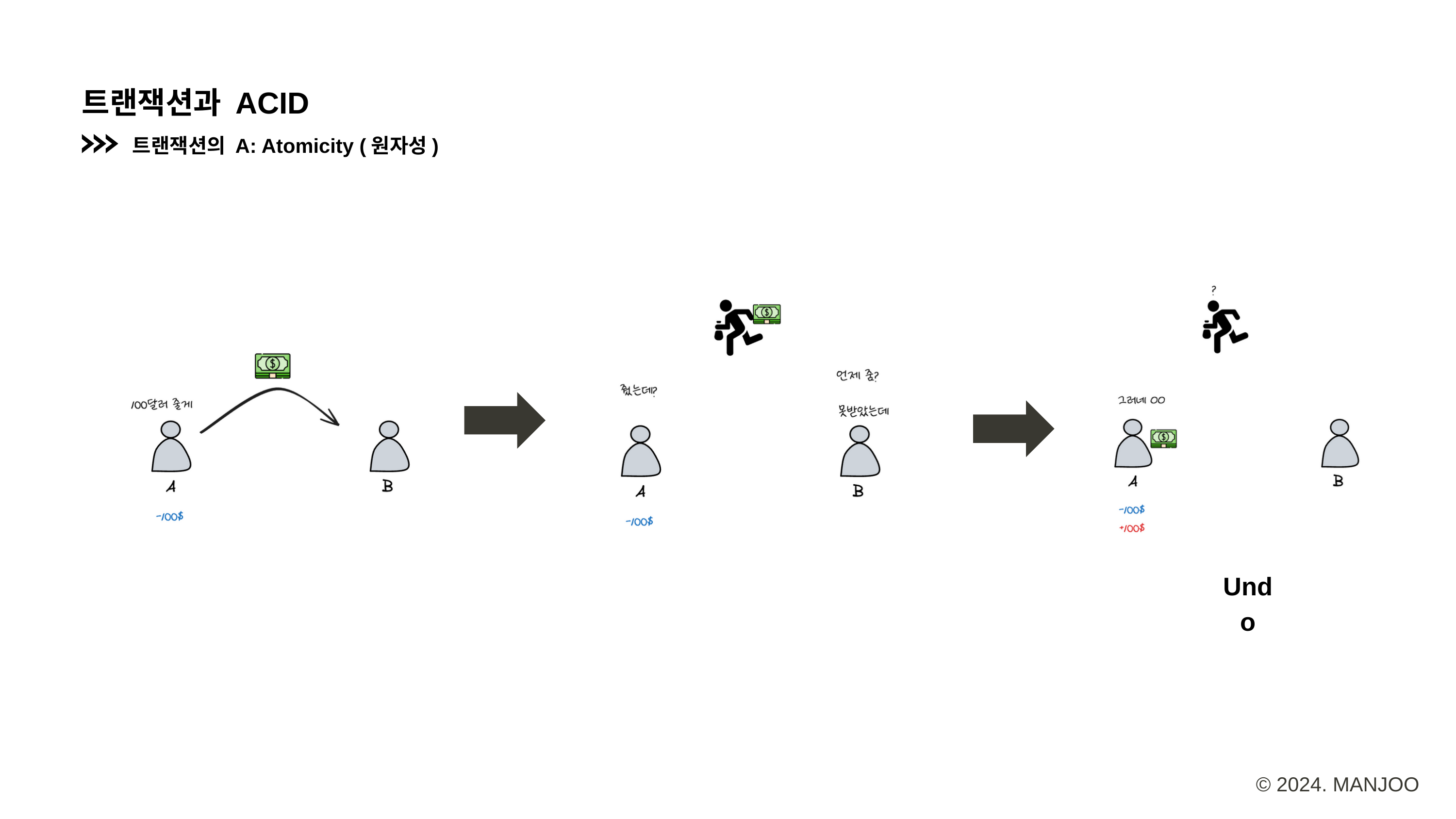

트랜잭션과 ACID
트랜잭션의 A: Atomicity (원자성)

Undo
© 2024. MANJOO